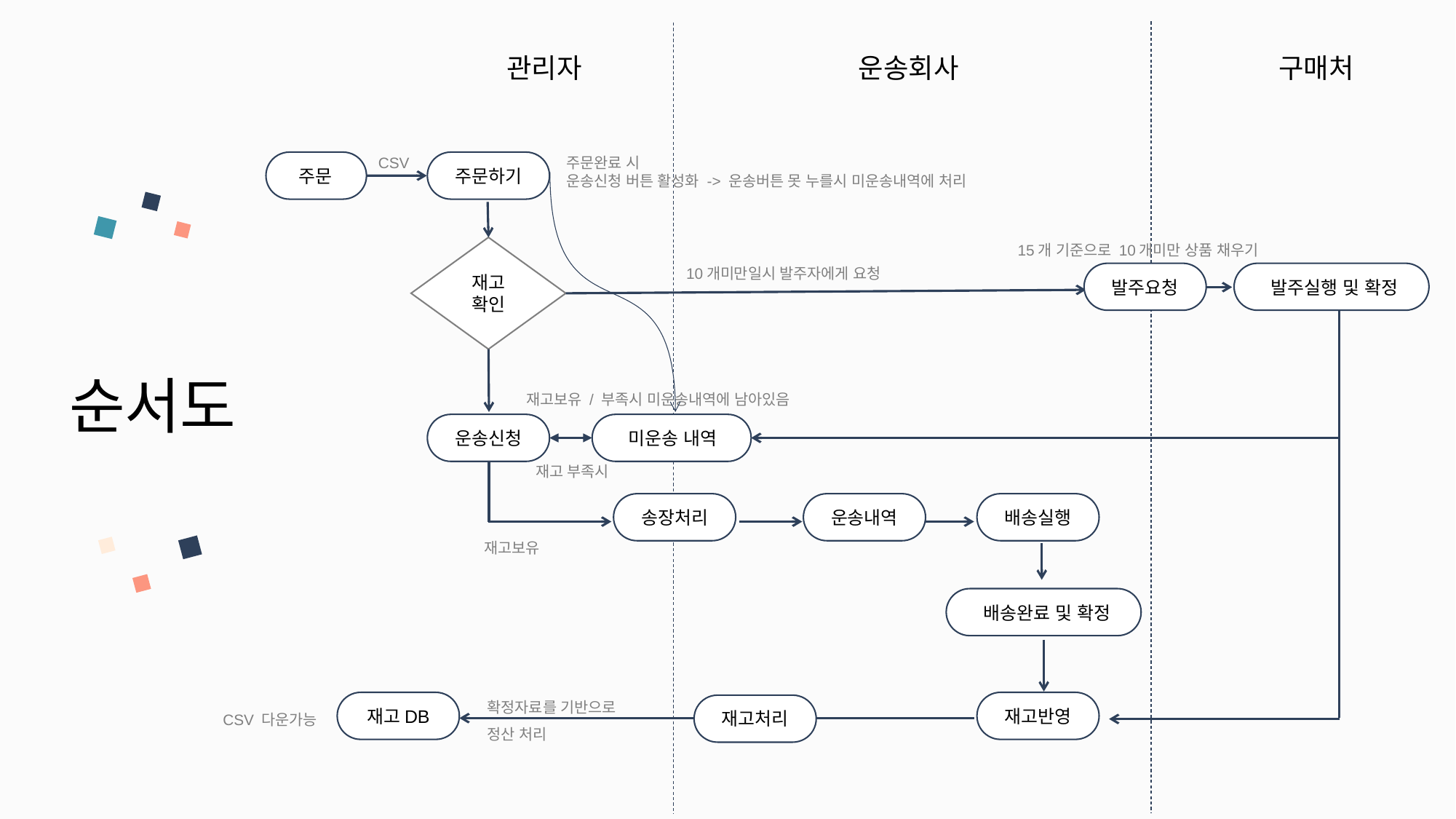

관리자
운송회사
구매처
CSV
주문완료 시
운송신청 버튼 활성화 -> 운송버튼 못 누를시 미운송내역에 처리

주문
주문하기

15개 기준으로 10개미만 상품 채우기
재고
확인
10개미만일시 발주자에게 요청

발주요청
발주실행 및 확정
순서도
재고보유 / 부족시 미운송내역에 남아있음

운송신청
미운송 내역
재고 부족시

송장처리
운송내역
배송실행

재고보유

배송완료 및 확정
확정자료를 기반으로
정산 처리

CSV 다운가능
재고DB
재고반영
재고처리